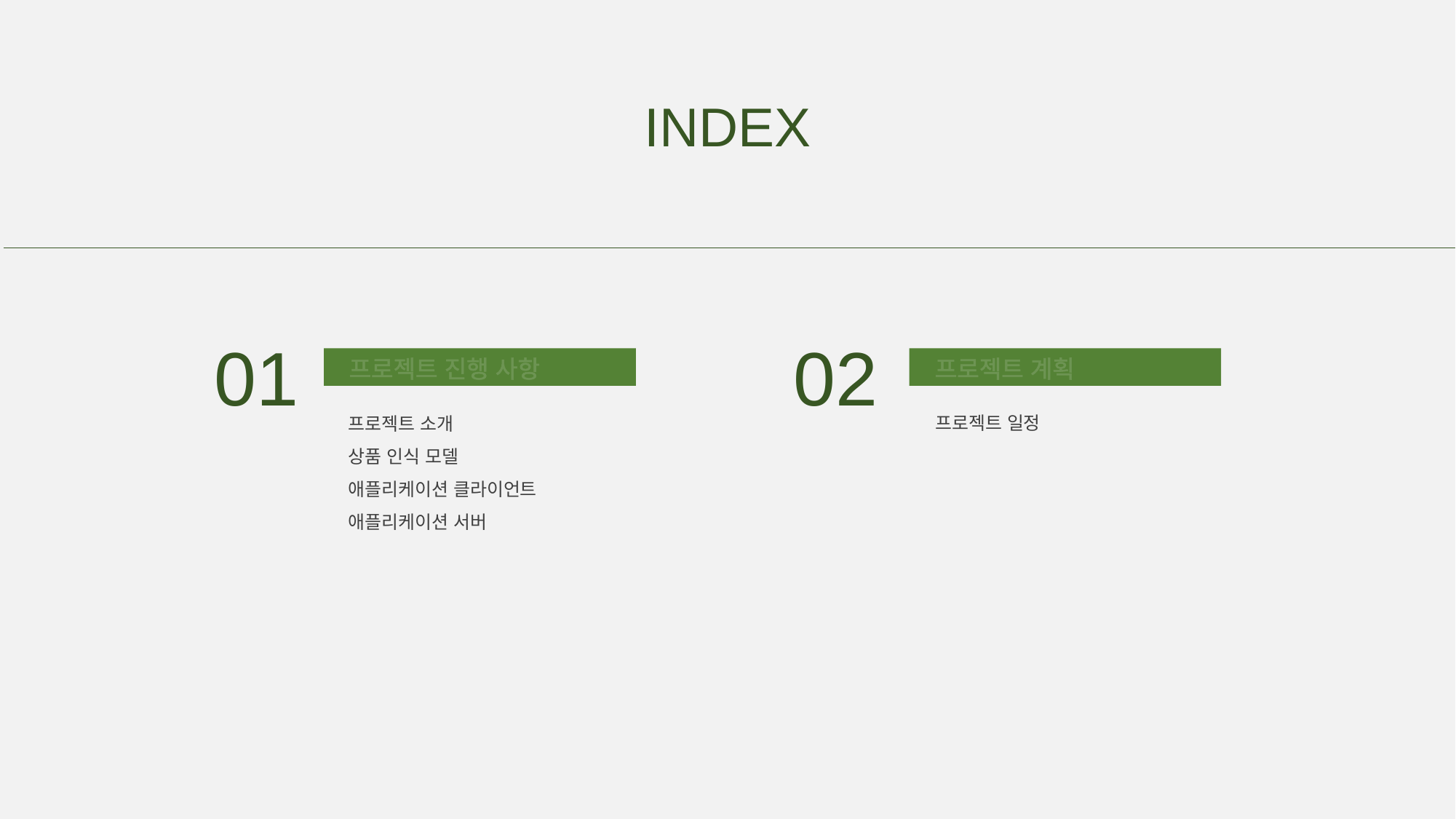

INDEX
01
02

프로젝트 진행 사항

프로젝트 계획
프로젝트 일정
프로젝트 소개
상품 인식 모델
애플리케이션 클라이언트
애플리케이션 서버